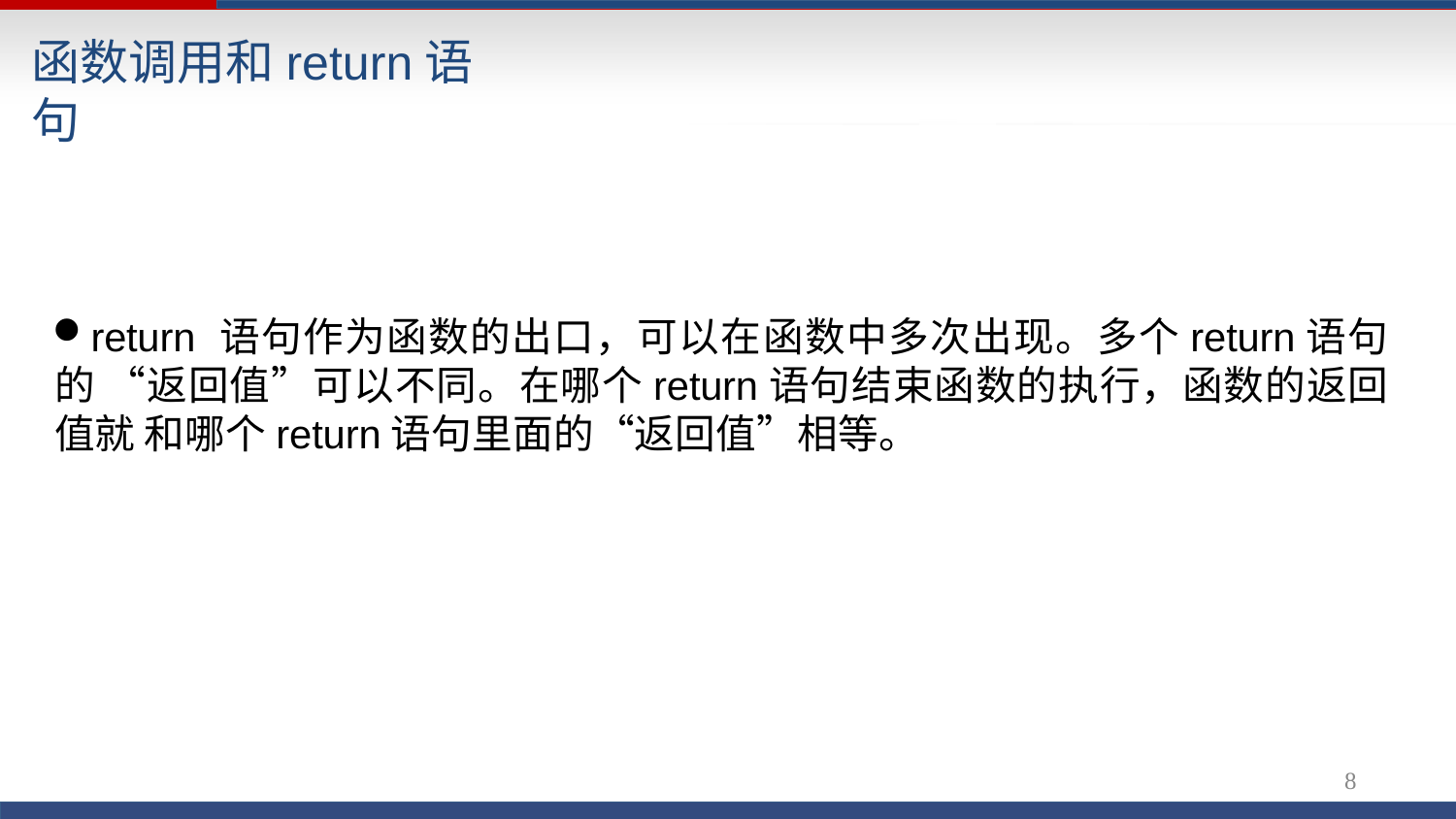

# 函数调用和return语句
return 语句作为函数的出口，可以在函数中多次出现。多个return语句的 “返回值”可以不同。在哪个return语句结束函数的执行，函数的返回值就 和哪个return语句里面的“返回值”相等。
8